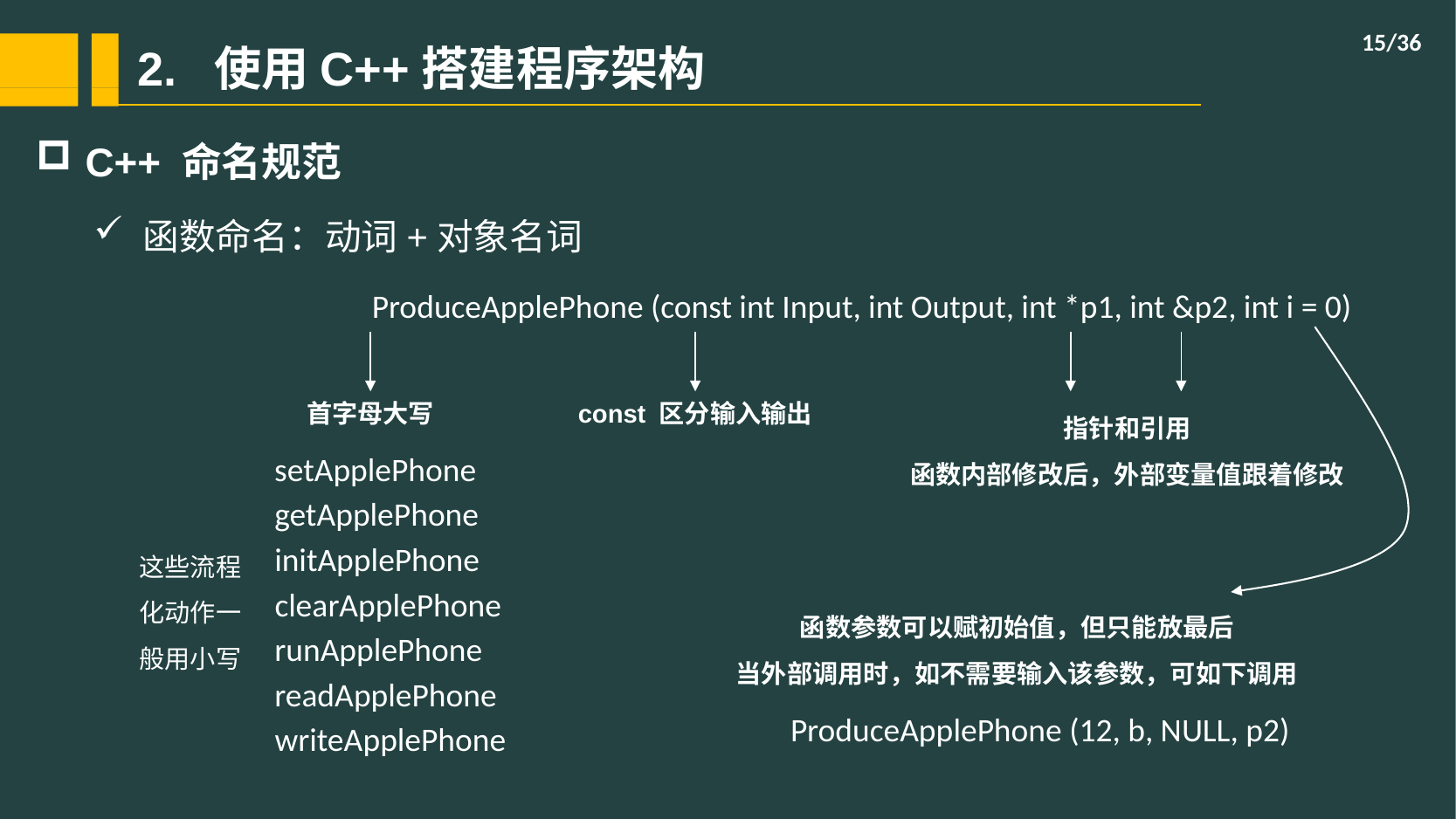

15/36
# 2.  使用C++搭建程序架构
C++ 命名规范
函数命名：动词+对象名词
ProduceApplePhone (const int Input, int Output, int *p1, int &p2, int i = 0)

首字母大写
const 区分输入输出
指针和引用
函数内部修改后，外部变量值跟着修改
setApplePhone
getApplePhone
这些流程化动作一般用小写
initApplePhone
clearApplePhone
函数参数可以赋初始值，但只能放最后
当外部调用时，如不需要输入该参数，可如下调用
runApplePhone
readApplePhone
ProduceApplePhone (12, b, NULL, p2)
writeApplePhone